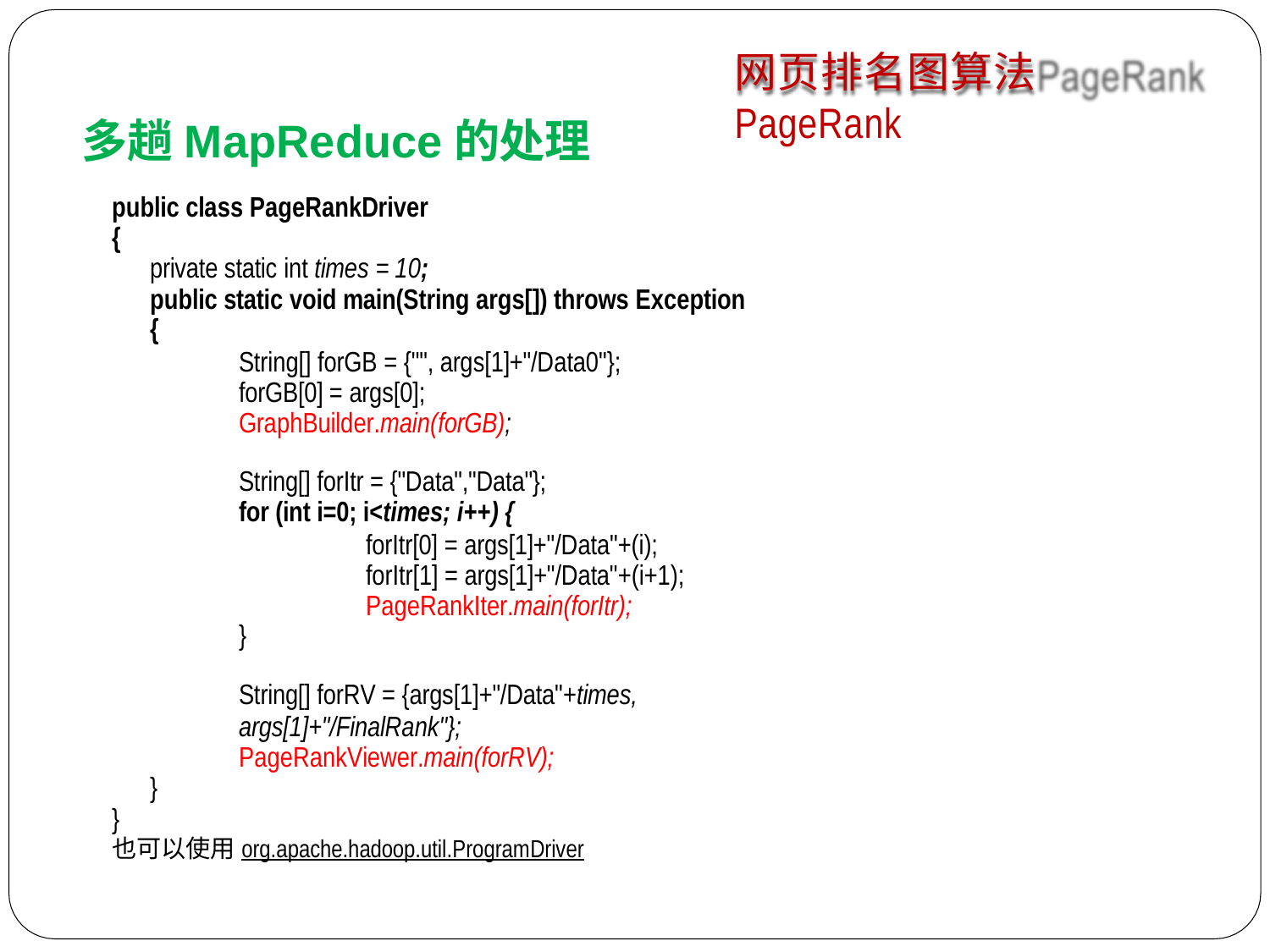

网页排名图算法PageRank
多趟MapReduce的处理
public class PageRankDriver
{
private static int times = 10;
public static void main(String args[]) throws Exception
{
String[] forGB = {"", args[1]+"/Data0"}; forGB[0] = args[0]; GraphBuilder.main(forGB);

String[] forItr = {"Data","Data"};
for (int i=0; i<times; i++) {
forItr[0] = args[1]+"/Data"+(i); forItr[1] = args[1]+"/Data"+(i+1); PageRankIter.main(forItr);
}

String[] forRV = {args[1]+"/Data"+times, args[1]+"/FinalRank"};
PageRankViewer.main(forRV);
}
}
也可以使用org.apache.hadoop.util.ProgramDriver